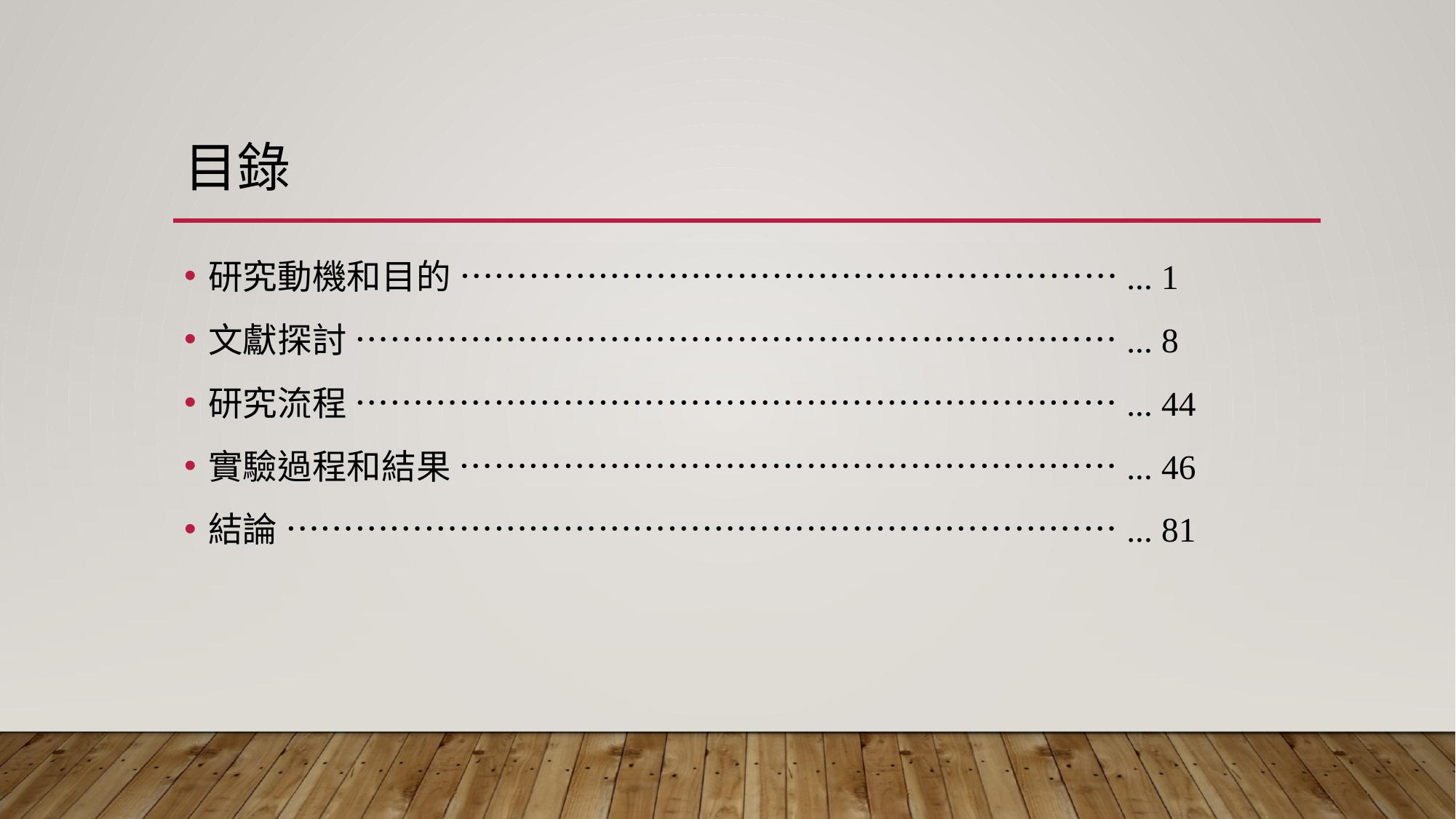

# 目錄
研究動機和目的 …………………………………………………... 1
文獻探討 …………………………………………………………... 8
研究流程 …………………………………………………………... 44
實驗過程和結果 …………………………………………………... 46
結論 ………………………………………………………………... 81